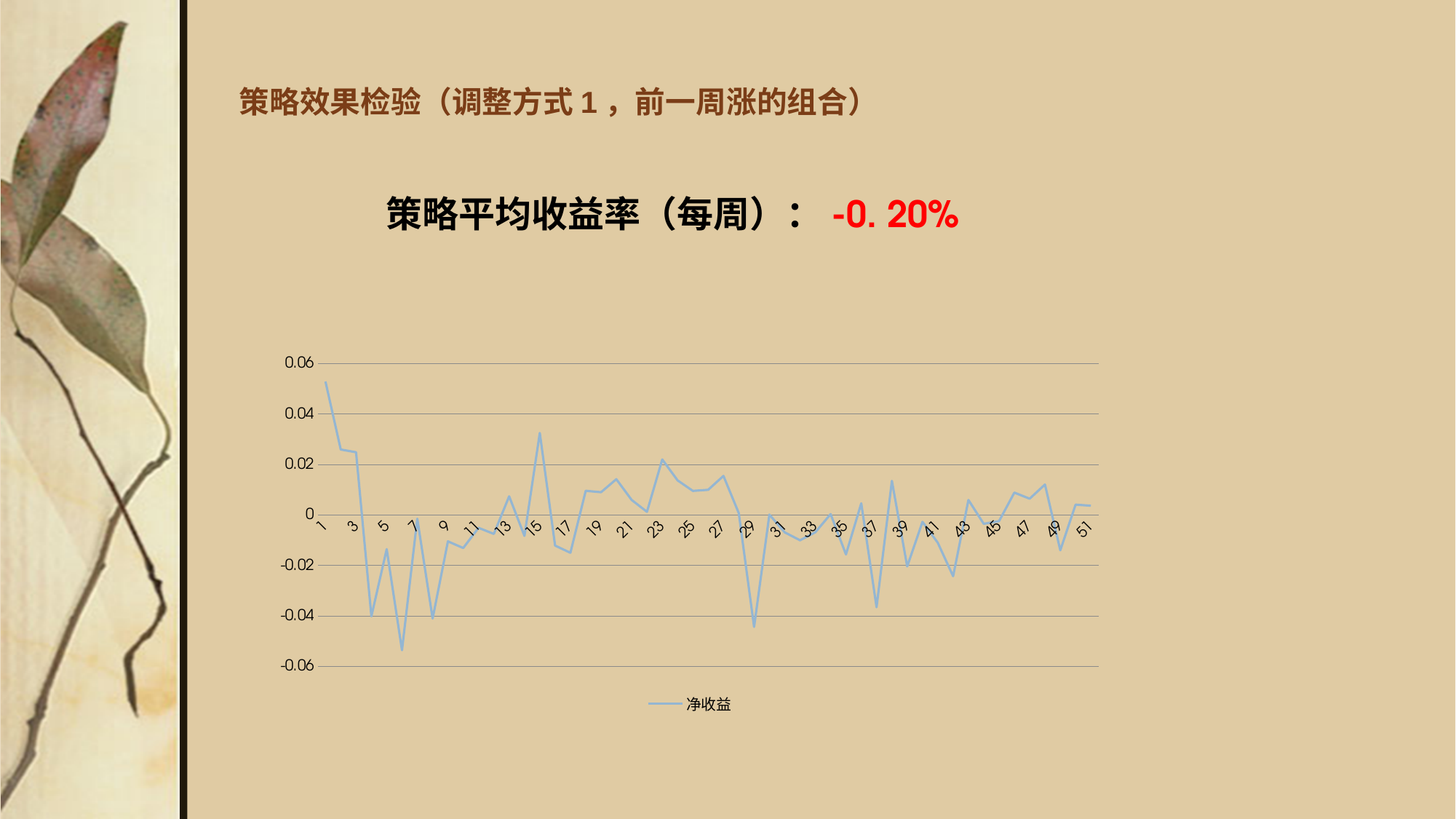

# 策略效果检验（调整方式1，前一周涨的组合）
策略平均收益率（每周）：-0. 20%

### Chart

| Category | 净收益 |
|---|---|